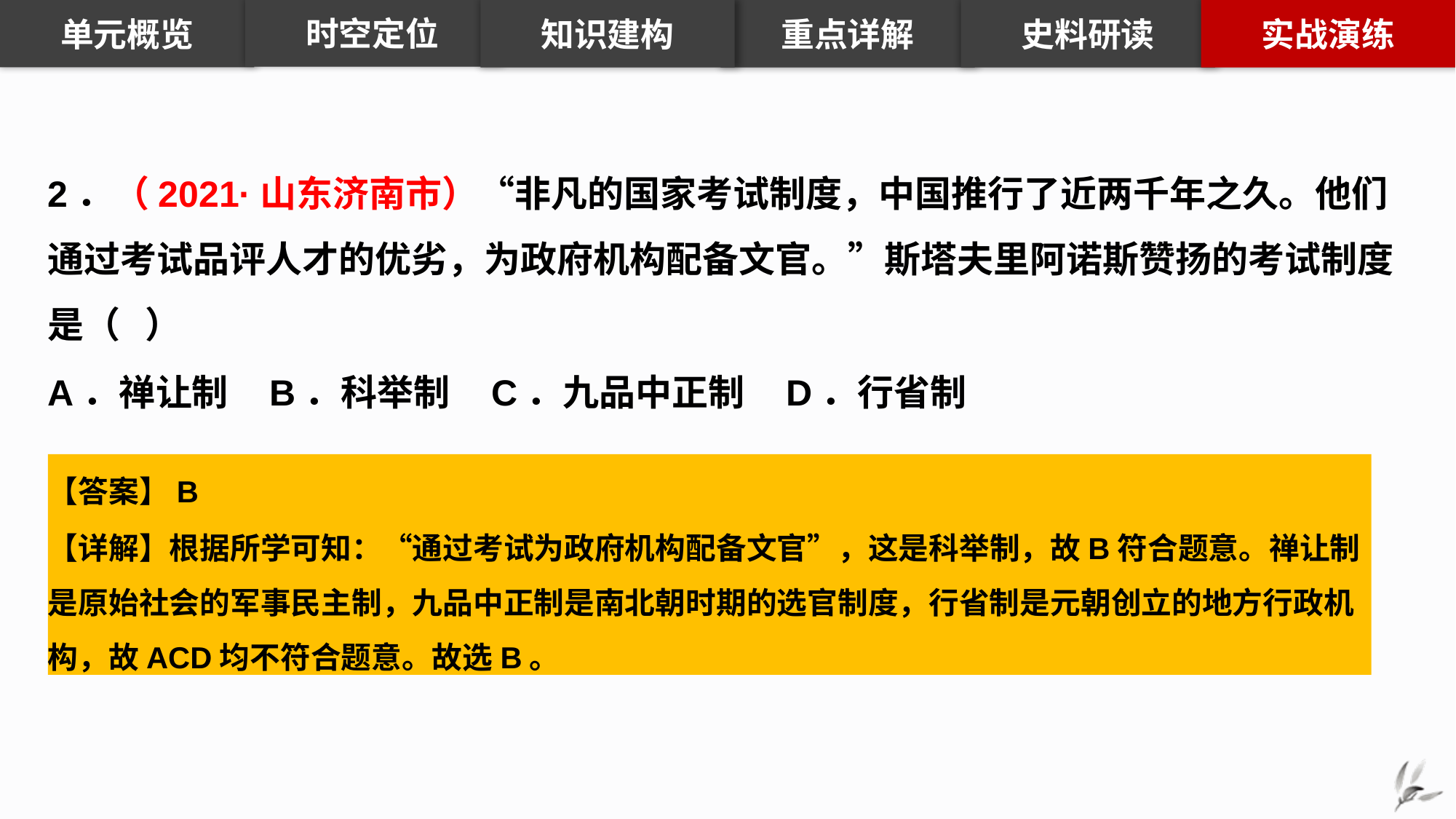

知识建构
重点详解
史料研读

实战演练
时空定位
单元概览
2．（2021·山东济南市）“非凡的国家考试制度，中国推行了近两千年之久。他们通过考试品评人才的优劣，为政府机构配备文官。”斯塔夫里阿诺斯赞扬的考试制度是（   ）
A．禅让制    B．科举制    C．九品中正制    D．行省制
【答案】B
【详解】根据所学可知：“通过考试为政府机构配备文官”，这是科举制，故B符合题意。禅让制是原始社会的军事民主制，九品中正制是南北朝时期的选官制度，行省制是元朝创立的地方行政机构，故ACD均不符合题意。故选B。